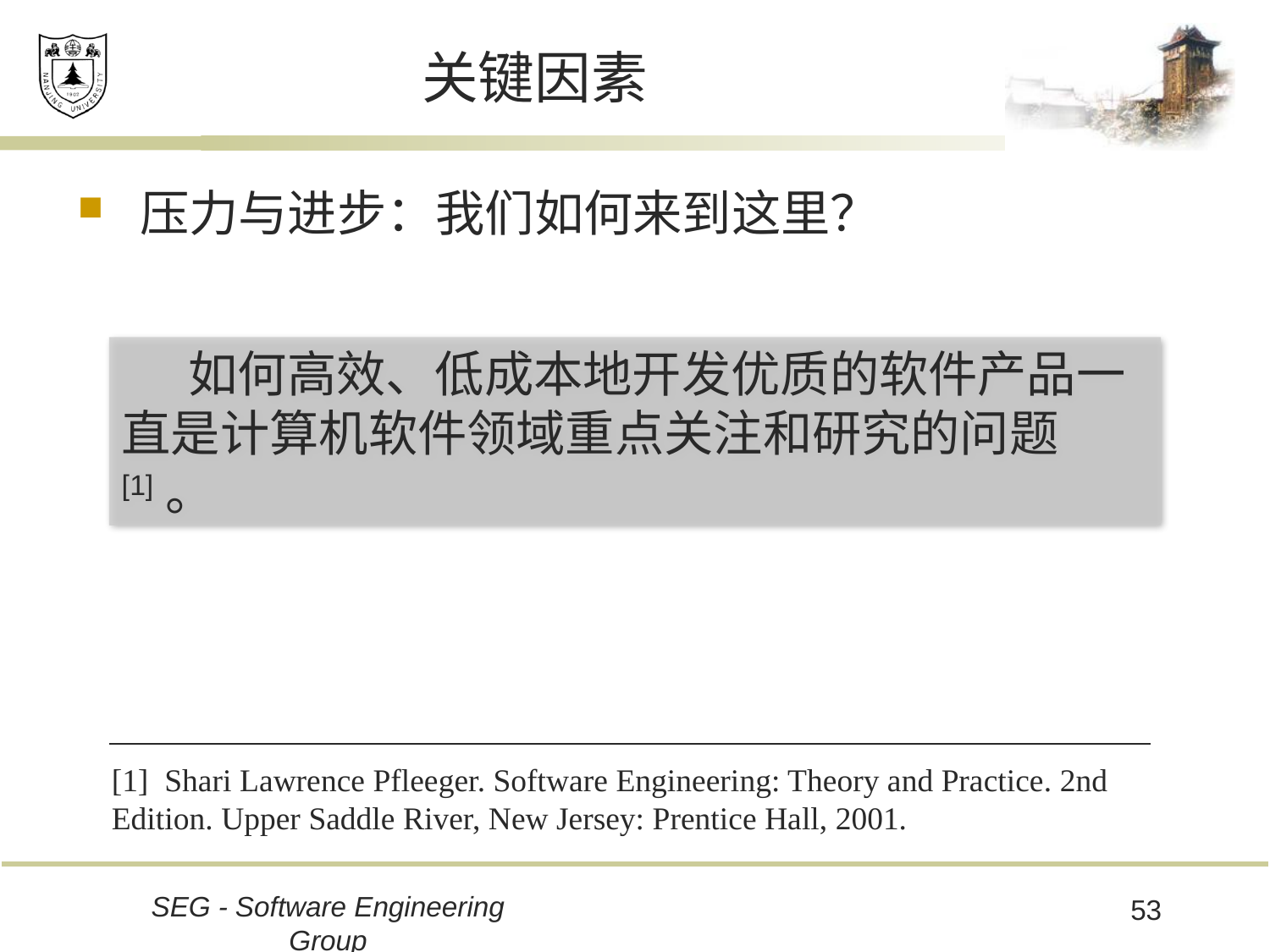

# 关键因素
压力与进步：我们如何来到这里？
     如何高效、低成本地开发优质的软件产品一直是计算机软件领域重点关注和研究的问题[1]。
[1]  Shari Lawrence Pfleeger. Software Engineering: Theory and Practice. 2nd Edition. Upper Saddle River, New Jersey: Prentice Hall, 2001.
SEG - Software Engineering Group
53